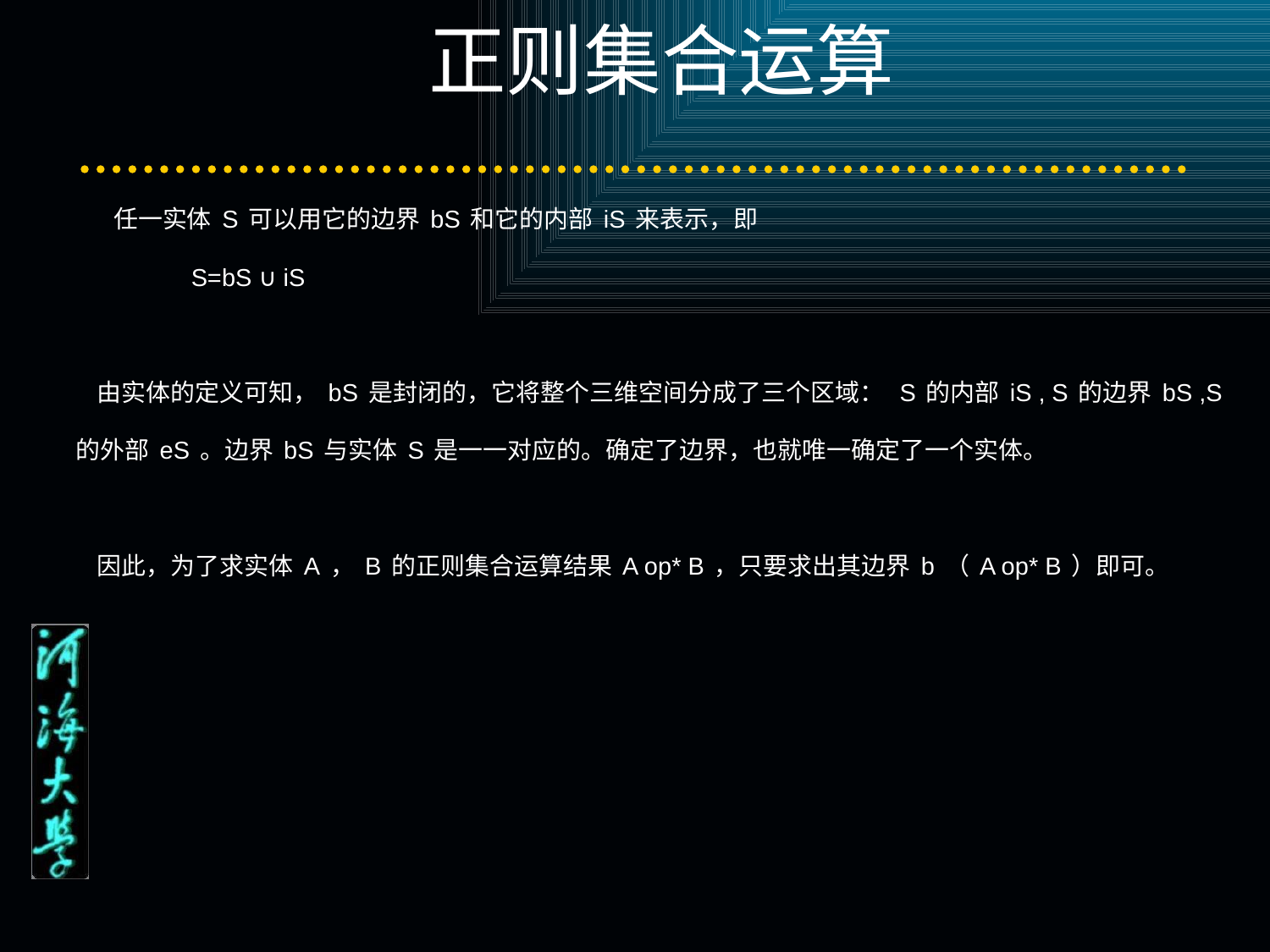

正则集合运算
     任一实体S可以用它的边界bS和它的内部iS来表示，即
                 S=bS ∪ iS

  由实体的定义可知，bS是封闭的，它将整个三维空间分成了三个区域： S的内部iS , S的边界bS ,S的外部eS。边界bS与实体S是一一对应的。确定了边界，也就唯一确定了一个实体。

  因此，为了求实体A，B的正则集合运算结果A op* B，只要求出其边界b（A op* B）即可。

29